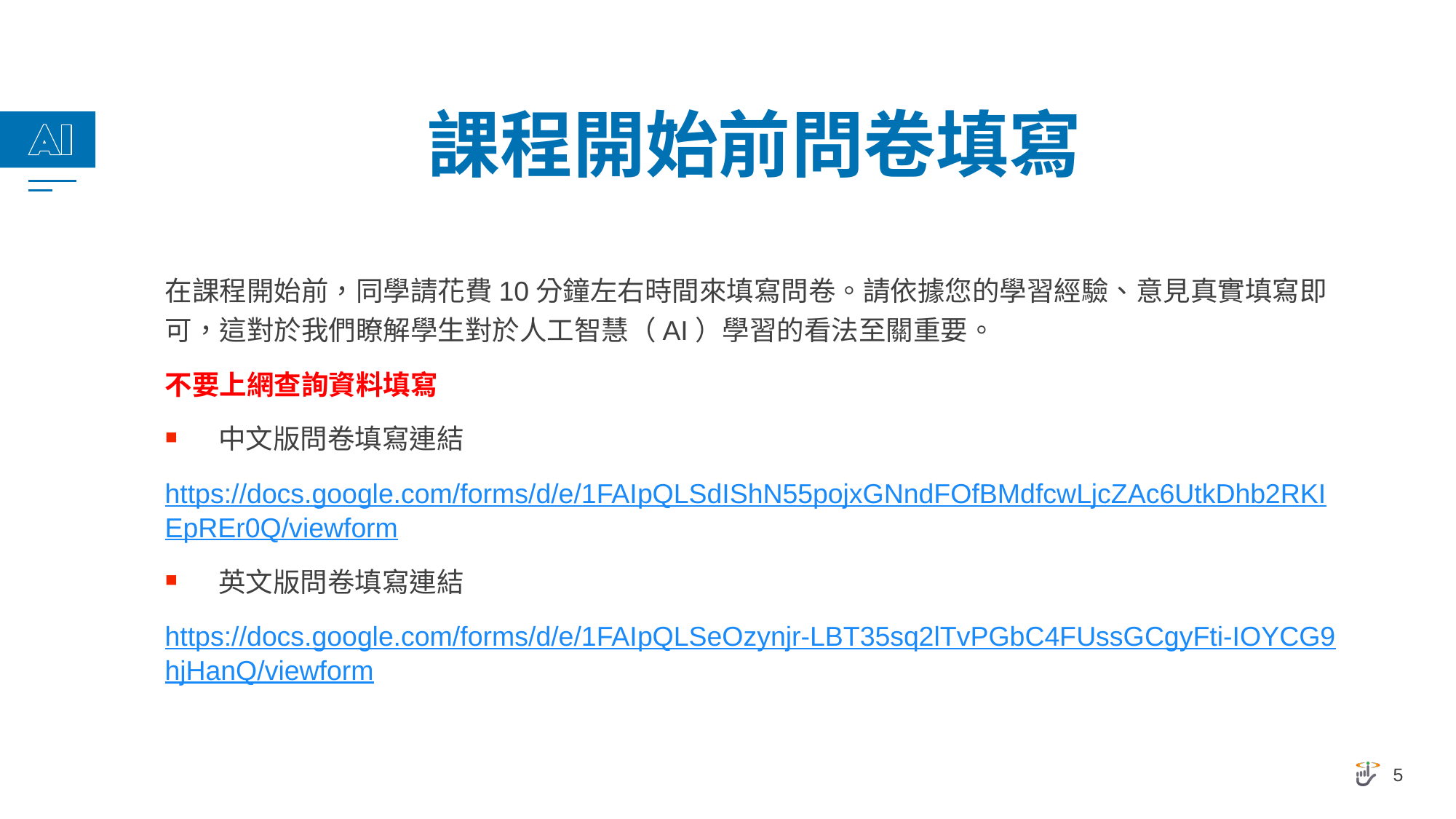

# 課程開始前問卷填寫
在課程開始前，同學請花費10分鐘左右時間來填寫問卷。請依據您的學習經驗、意見真實填寫即可，這對於我們瞭解學生對於人工智慧（AI）學習的看法至關重要。
不要上網查詢資料填寫
中文版問卷填寫連結
https://docs.google.com/forms/d/e/1FAIpQLSdIShN55pojxGNndFOfBMdfcwLjcZAc6UtkDhb2RKIEpREr0Q/viewform
英文版問卷填寫連結
https://docs.google.com/forms/d/e/1FAIpQLSeOzynjr-LBT35sq2lTvPGbC4FUssGCgyFti-IOYCG9hjHanQ/viewform
5